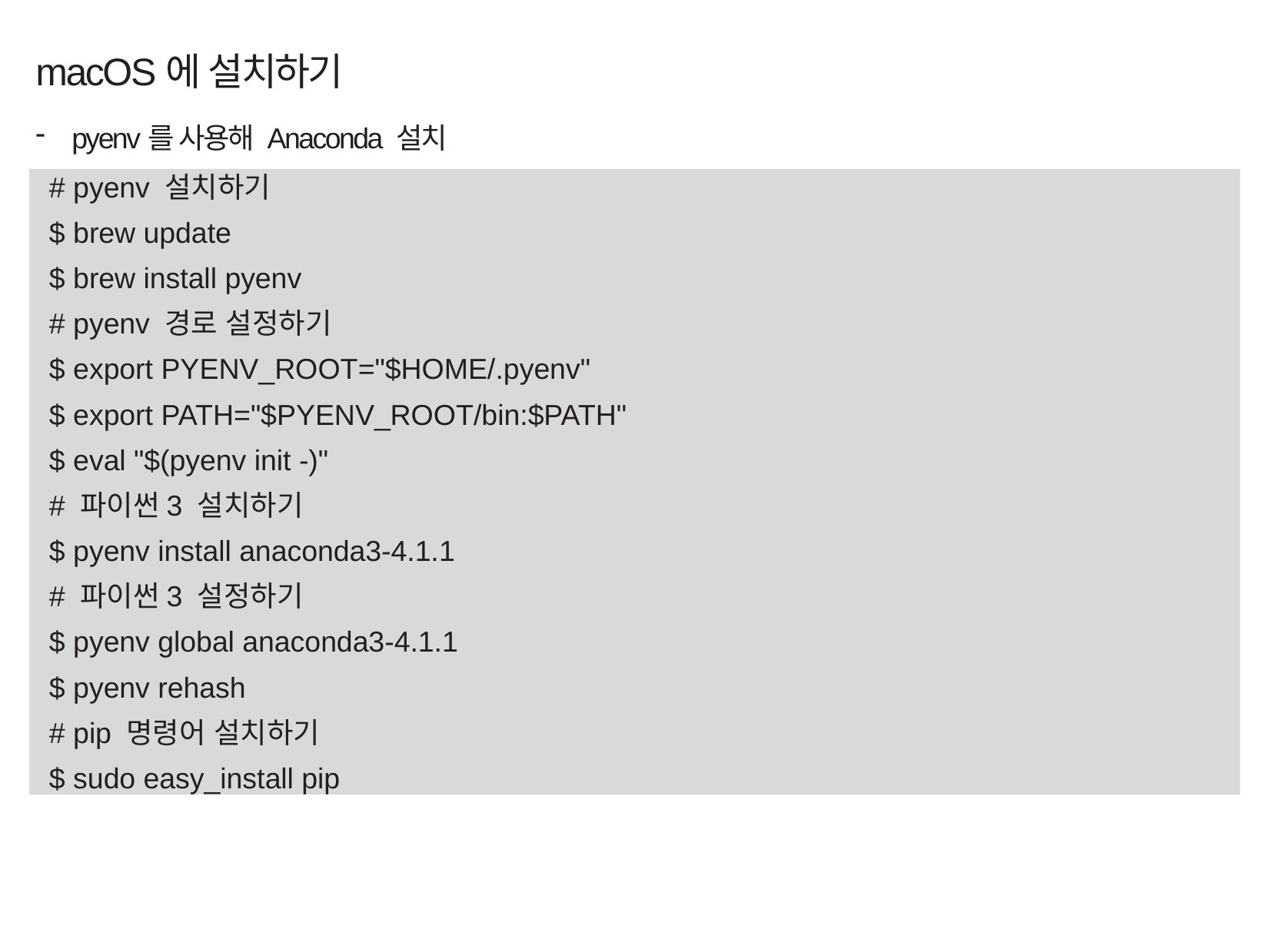

macOS에 설치하기
pyenv를 사용해 Anaconda 설치
# pyenv 설치하기
$ brew update
$ brew install pyenv
# pyenv 경로 설정하기
$ export PYENV_ROOT="$HOME/.pyenv"
$ export PATH="$PYENV_ROOT/bin:$PATH"
$ eval "$(pyenv init -)"
# 파이썬3 설치하기
$ pyenv install anaconda3-4.1.1
# 파이썬3 설정하기
$ pyenv global anaconda3-4.1.1
$ pyenv rehash
# pip 명령어 설치하기
$ sudo easy_install pip